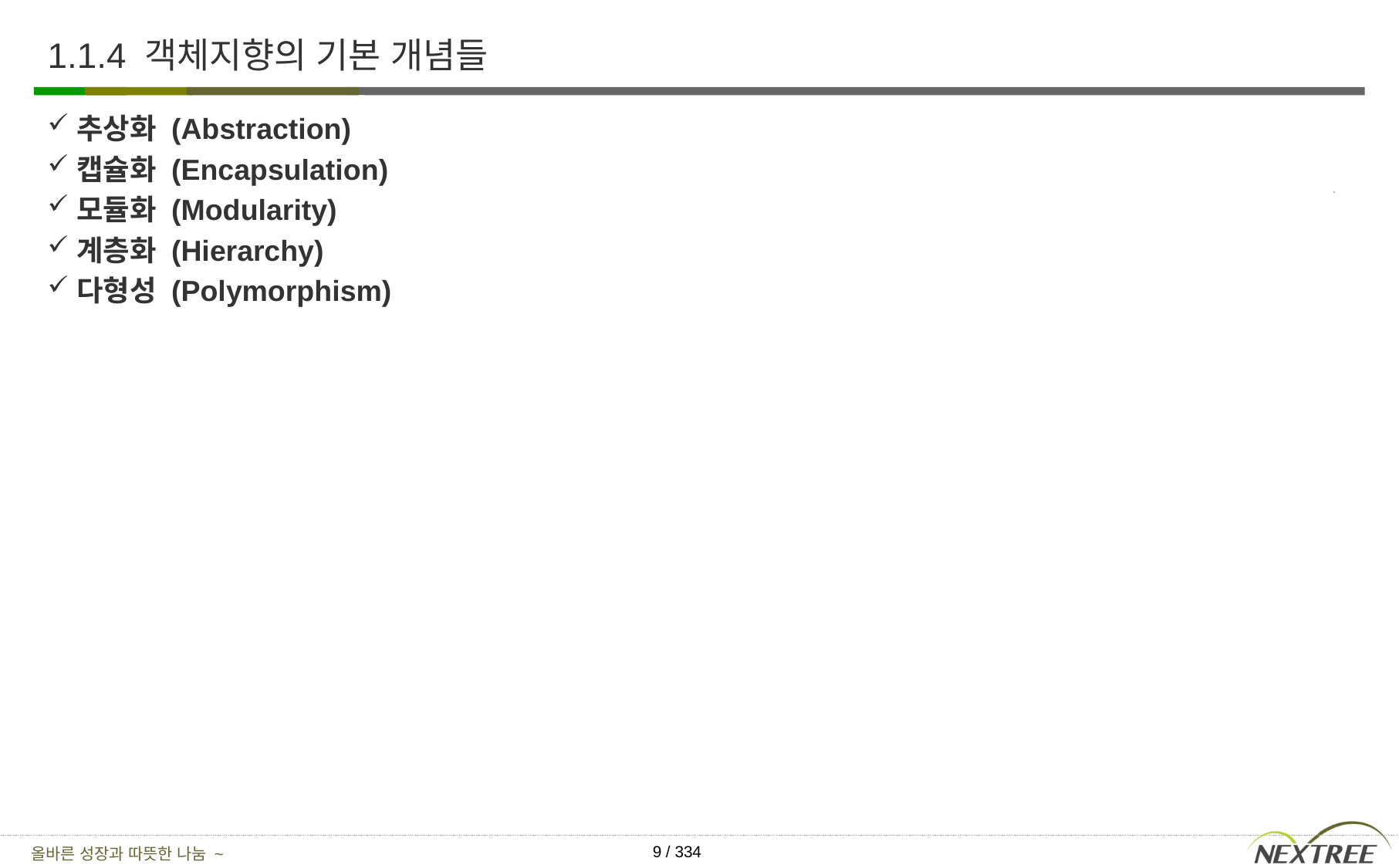

# 1.1.4 객체지향의 기본 개념들
추상화 (Abstraction)
캡슐화 (Encapsulation)
모듈화 (Modularity)
계층화 (Hierarchy)
다형성 (Polymorphism)